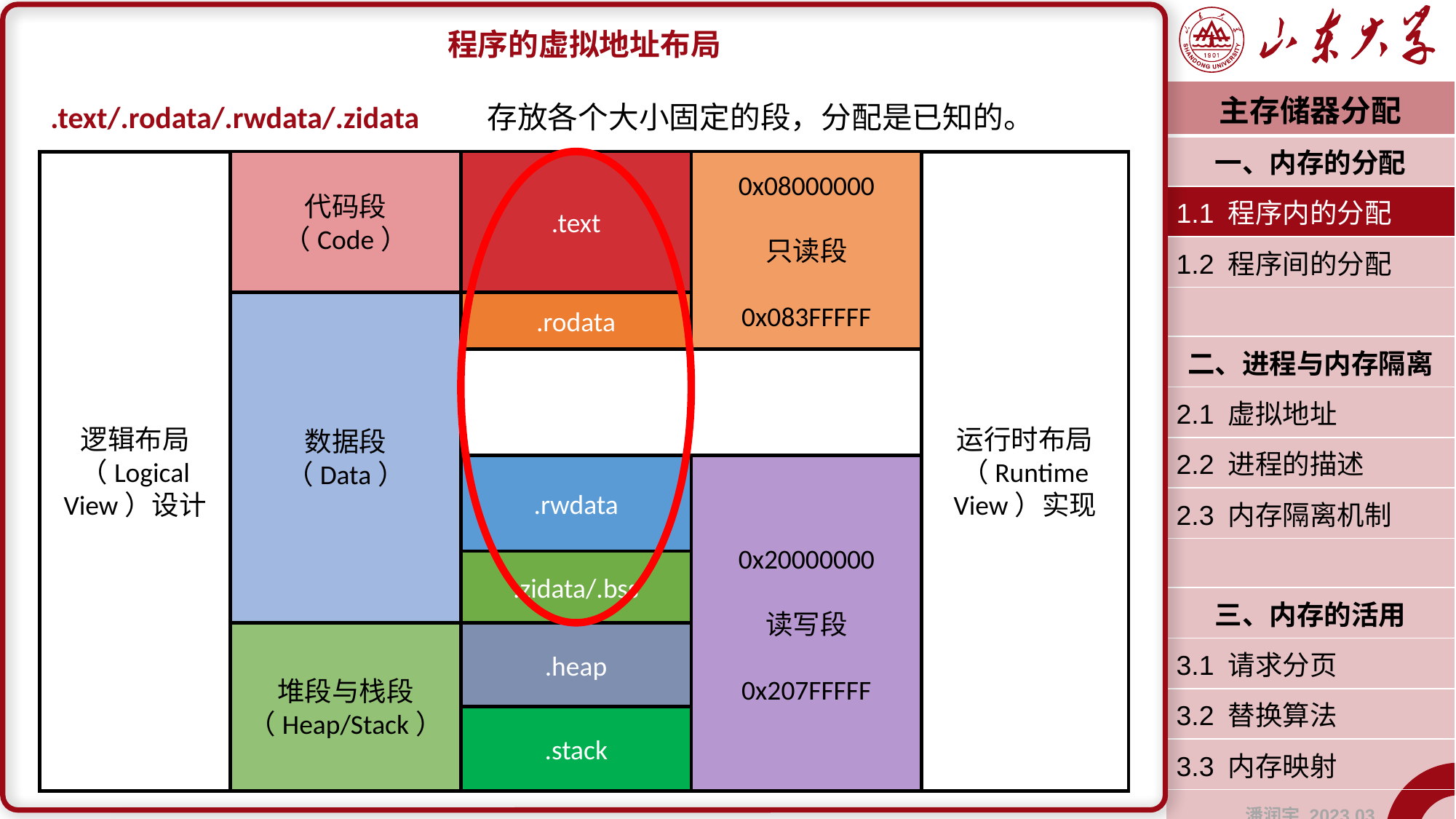

程序的虚拟地址布局

.text/.rodata/.rwdata/.zidata	存放各个大小固定的段，分配是已知的。
| 主存储器分配 |
| --- |
| 一、内存的分配 |
| 1.1 程序内的分配 |
| 1.2 程序间的分配 |
|  |
| 二、进程与内存隔离 |
| 2.1 虚拟地址 |
| 2.2 进程的描述 |
| 2.3 内存隔离机制 |
|  |
| 三、内存的活用 |
| 3.1 请求分页 |
| 3.2 替换算法 |
| 3.3 内存映射 |
| 潘润宇 2023.03 |
代码段
（Code）
.text

0x08000000

只读段

0x083FFFFF
逻辑布局（Logical View）设计
运行时布局（Runtime View）实现
.rodata
数据段
（Data）
.rwdata
0x20000000

读写段

0x207FFFFF
.zidata/.bss
堆段与栈段
（Heap/Stack）
.heap
.stack